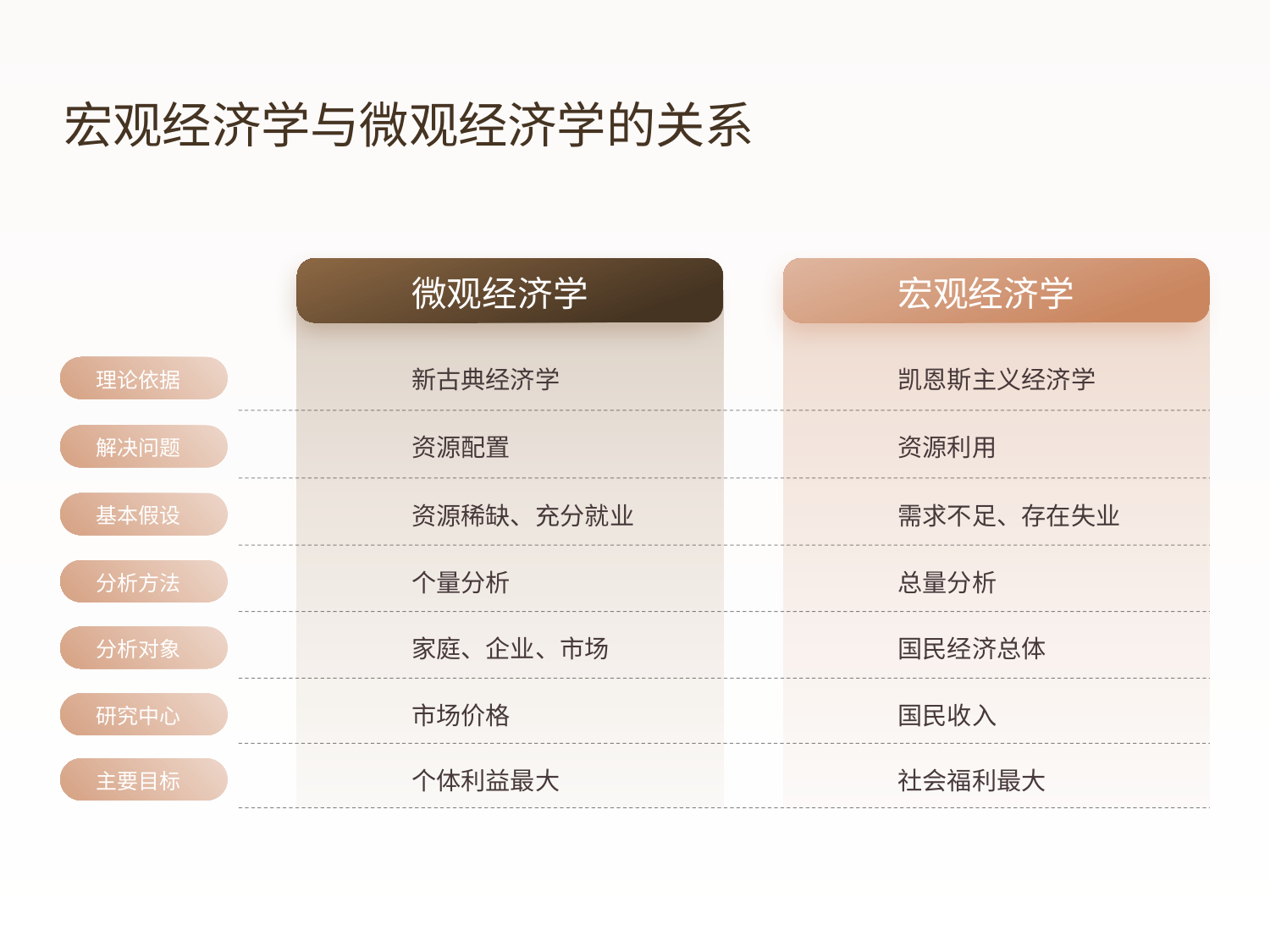

宏观经济学与微观经济学的关系

微观经济学
宏观经济学

新古典经济学
凯恩斯主义经济学
理论依据

资源配置
资源利用
解决问题

资源稀缺、充分就业
需求不足、存在失业
基本假设

个量分析
总量分析
分析方法

家庭、企业、市场
国民经济总体
分析对象

市场价格
国民收入
研究中心

个体利益最大
社会福利最大
主要目标